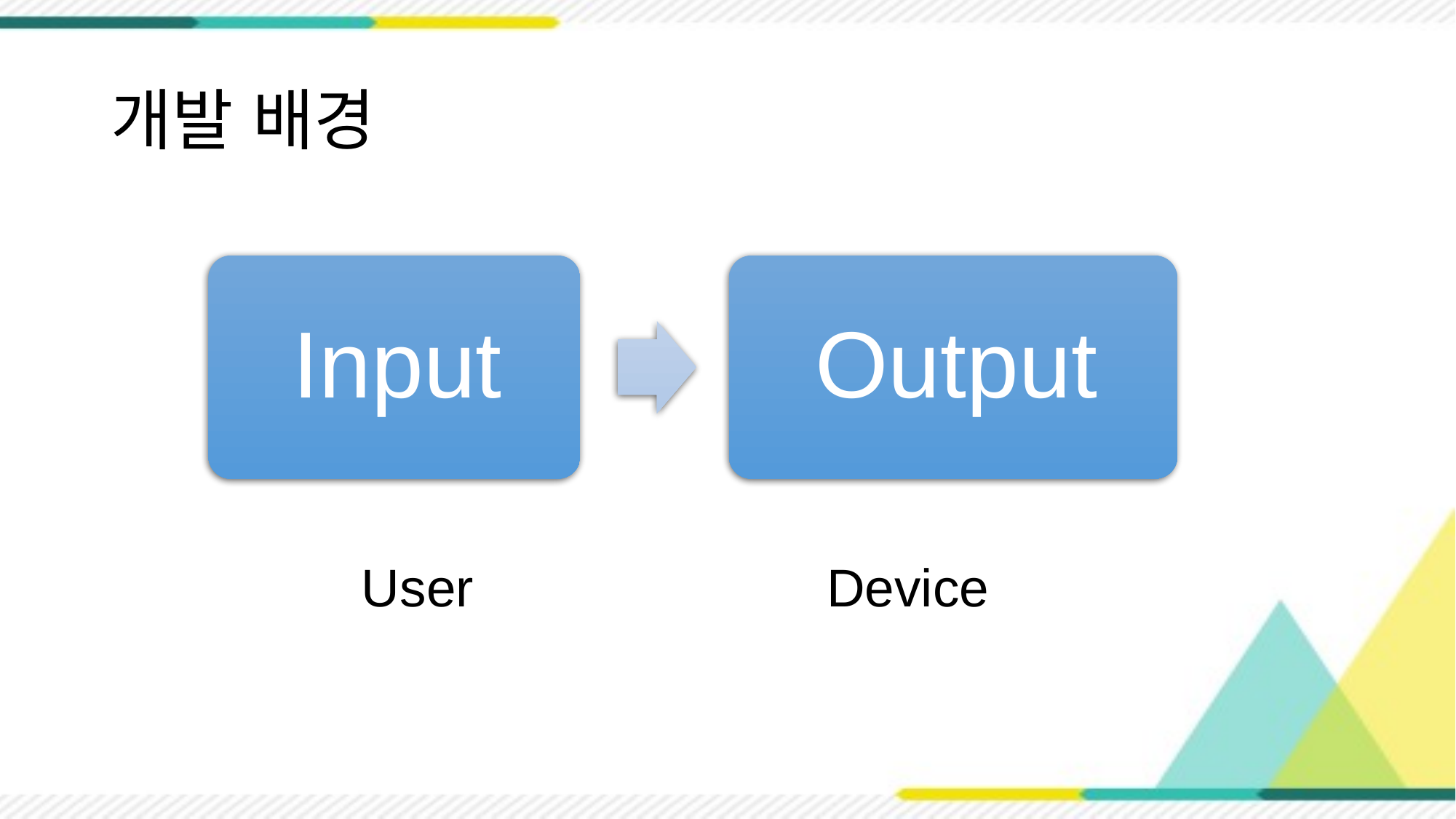

# 개발 배경
Input

Output
User                        Device